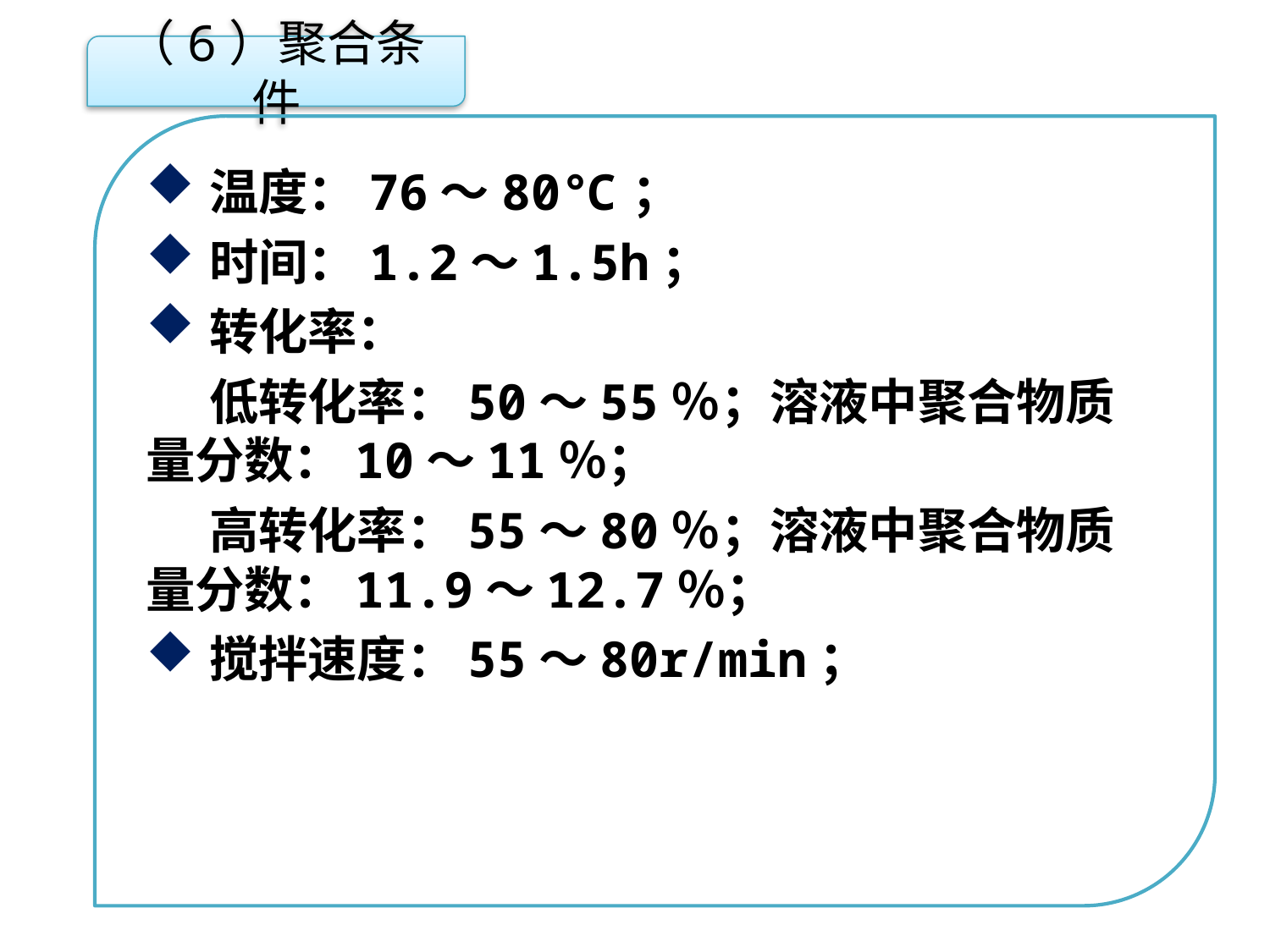

（6）聚合条件
温度：76～80℃；
时间：1.2～1.5h；
转化率：
低转化率：50～55％；溶液中聚合物质量分数：10～11％；
高转化率：55～80％；溶液中聚合物质量分数：11.9～12.7％；
搅拌速度：55～80r/min；
点击添加文本
点击添加文本
点击添加文本
点击添加文本